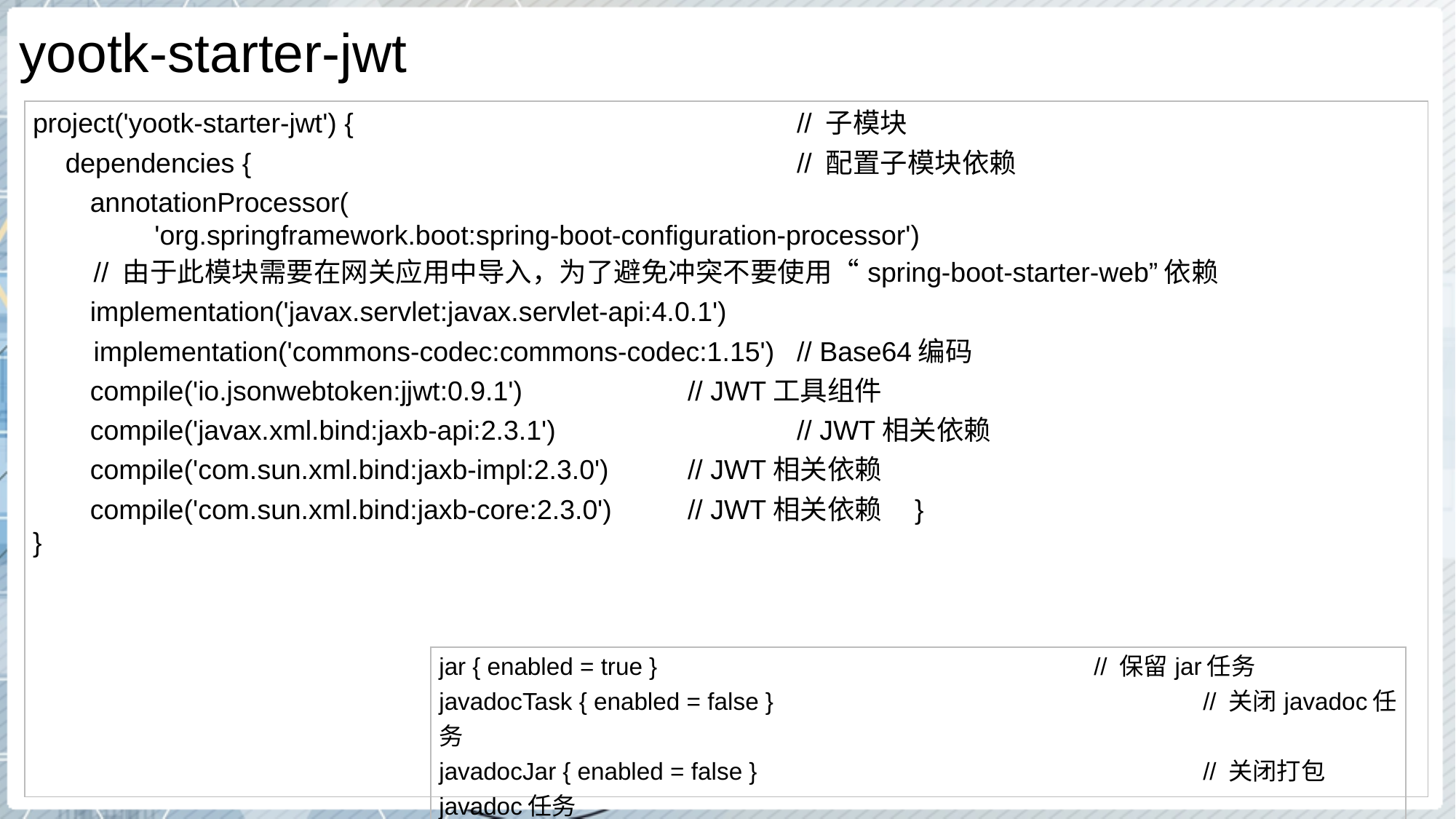

# yootk-starter-jwt
| project('yootk-starter-jwt') { // 子模块 dependencies { // 配置子模块依赖 annotationProcessor( 'org.springframework.boot:spring-boot-configuration-processor') // 由于此模块需要在网关应用中导入，为了避免冲突不要使用“spring-boot-starter-web”依赖 implementation('javax.servlet:javax.servlet-api:4.0.1') implementation('commons-codec:commons-codec:1.15') // Base64编码 compile('io.jsonwebtoken:jjwt:0.9.1') // JWT工具组件 compile('javax.xml.bind:jaxb-api:2.3.1') // JWT相关依赖 compile('com.sun.xml.bind:jaxb-impl:2.3.0') // JWT相关依赖 compile('com.sun.xml.bind:jaxb-core:2.3.0') // JWT相关依赖 } } |
| --- |
| jar { enabled = true } // 保留jar任务 javadocTask { enabled = false } // 关闭javadoc任务 javadocJar { enabled = false } // 关闭打包javadoc任务 bootJar { enabled = false } // 关闭SpringBoot任务 |
| --- |